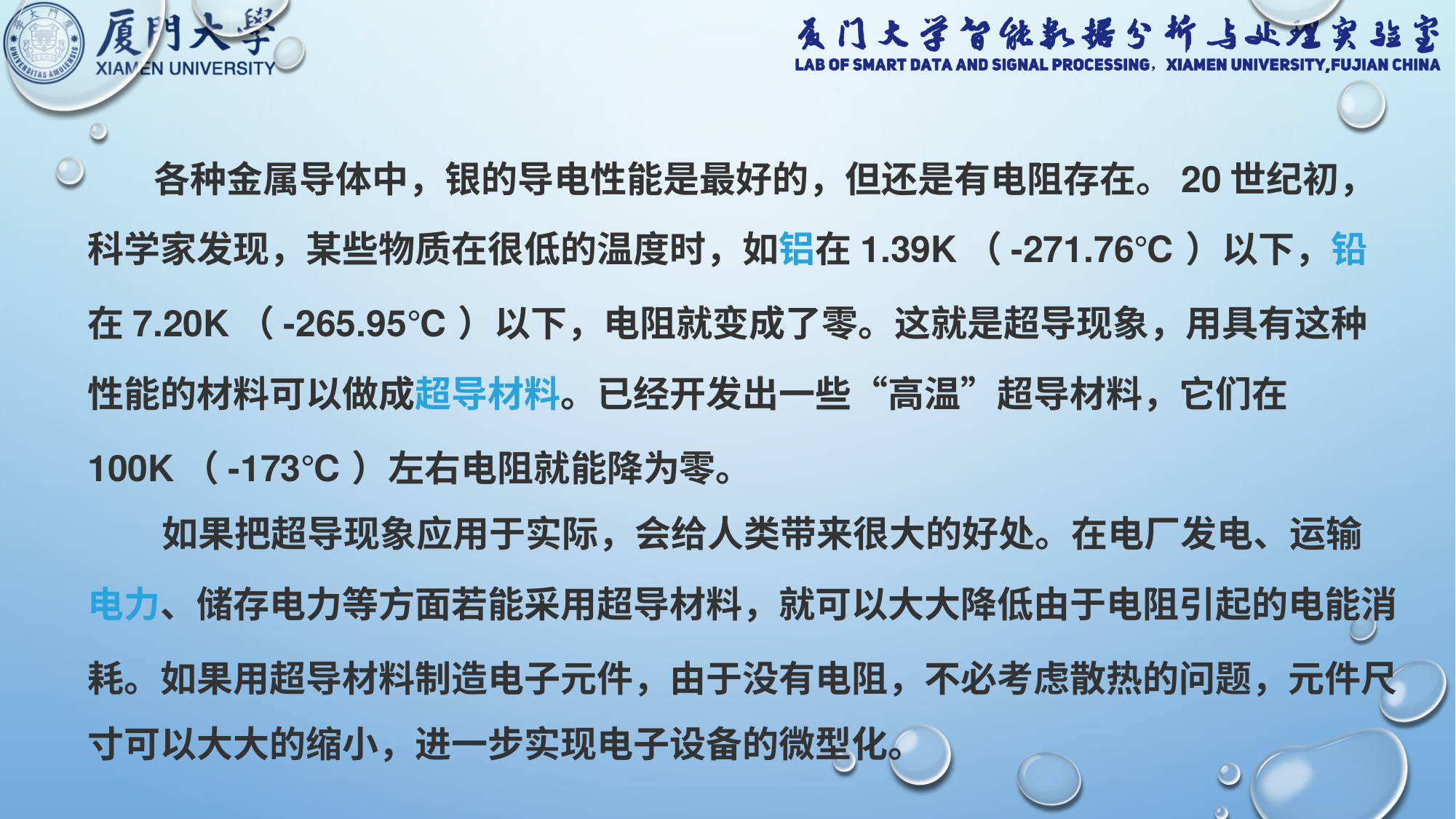

各种金属导体中，银的导电性能是最好的，但还是有电阻存在。20世纪初，科学家发现，某些物质在很低的温度时，如铝在1.39K（-271.76℃）以下，铅在7.20K（-265.95℃）以下，电阻就变成了零。这就是超导现象，用具有这种性能的材料可以做成超导材料。已经开发出一些“高温”超导材料，它们在100K（-173℃）左右电阻就能降为零。
        如果把超导现象应用于实际，会给人类带来很大的好处。在电厂发电、运输电力、储存电力等方面若能采用超导材料，就可以大大降低由于电阻引起的电能消耗。如果用超导材料制造电子元件，由于没有电阻，不必考虑散热的问题，元件尺寸可以大大的缩小，进一步实现电子设备的微型化。
58